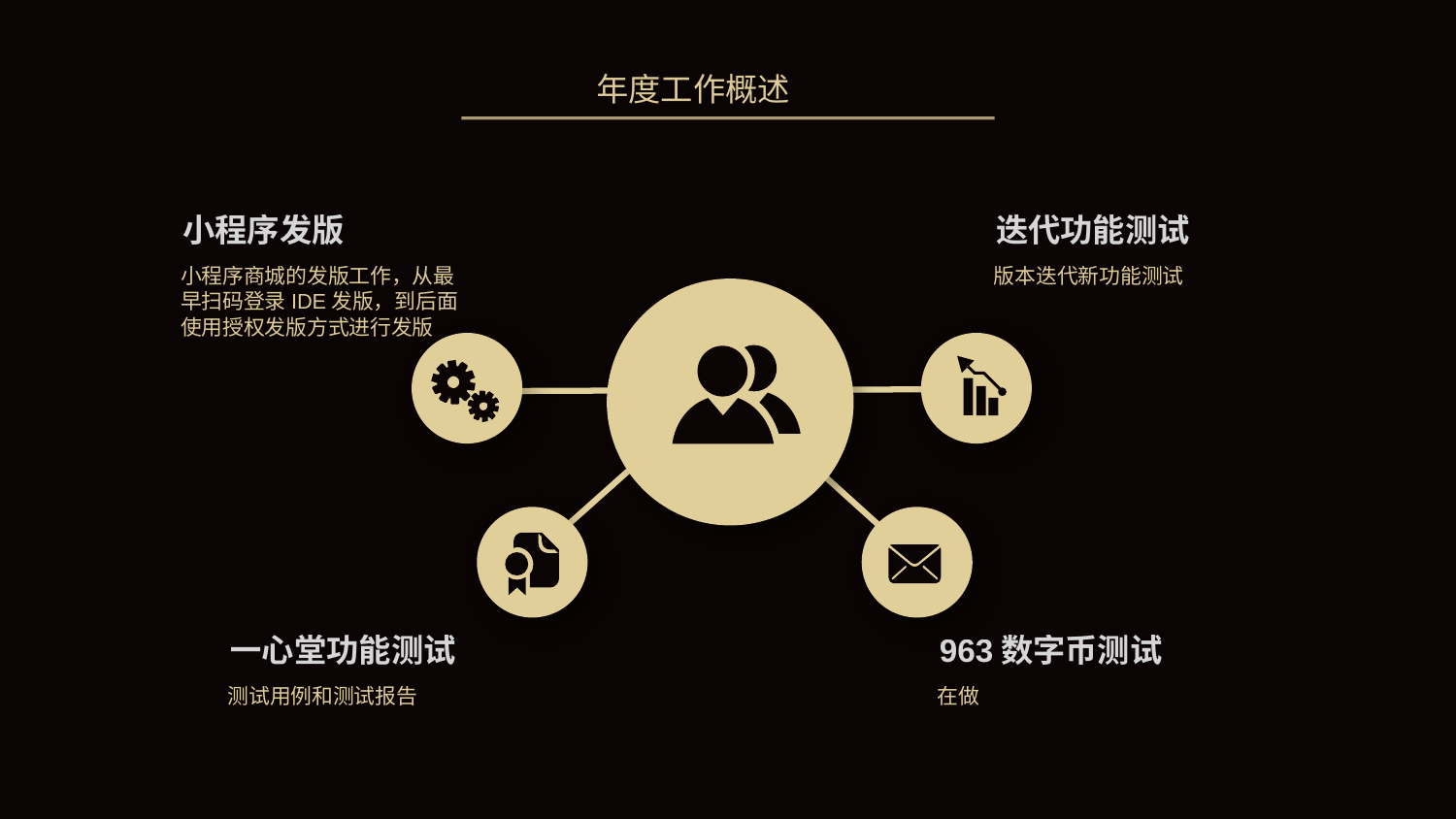

年度工作概述
小程序发版
迭代功能测试
小程序商城的发版工作，从最早扫码登录IDE发版，到后面使用授权发版方式进行发版
版本迭代新功能测试

一心堂功能测试
963数字币测试
测试用例和测试报告
在做